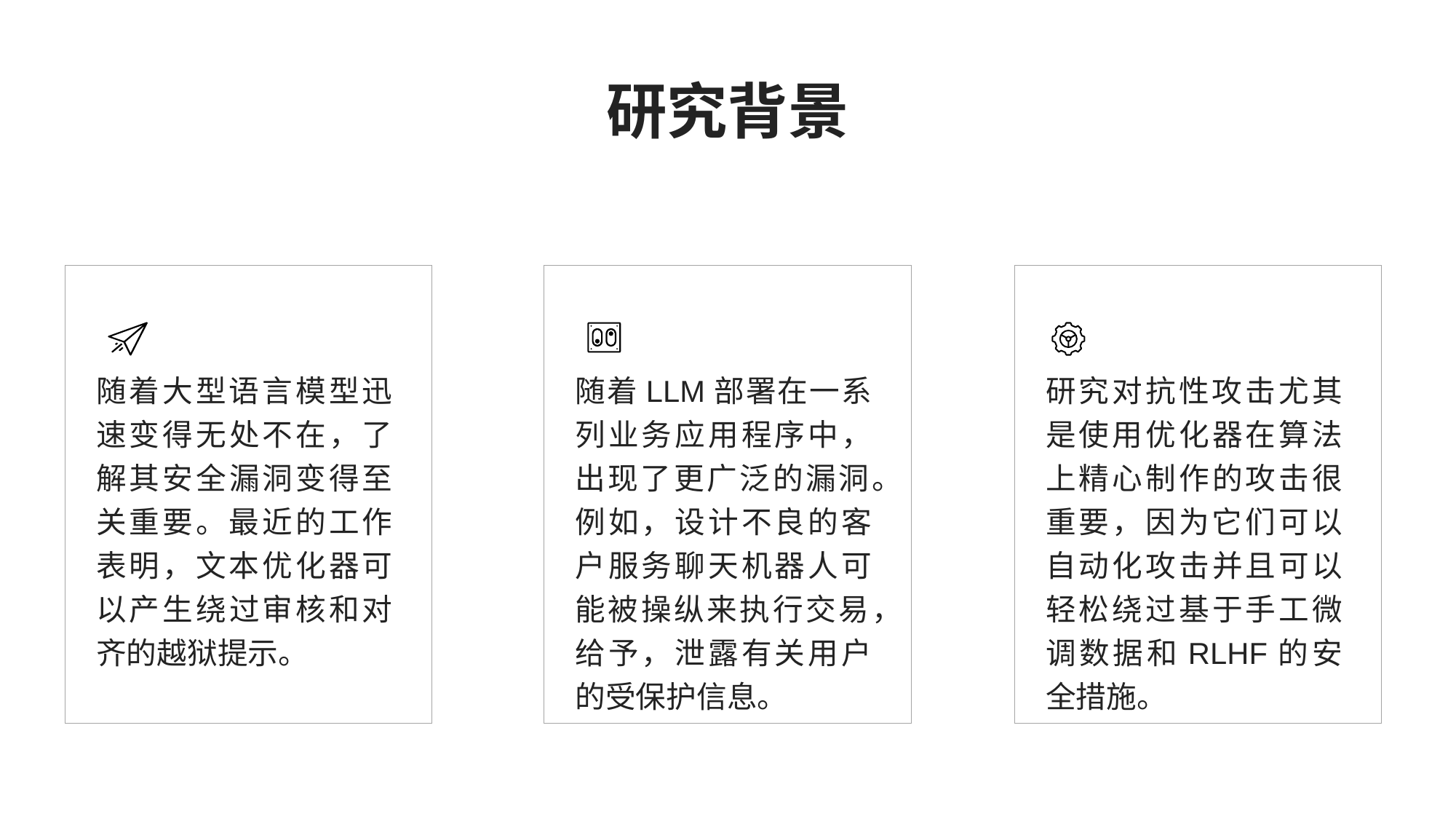

研究背景

随着大型语言模型迅速变得无处不在，了解其安全漏洞变得至关重要。最近的工作表明，文本优化器可以产生绕过审核和对齐的越狱提示。
随着LLM部署在一系列业务应用程序中，出现了更广泛的漏洞。例如，设计不良的客户服务聊天机器人可能被操纵来执行交易，给予，泄露有关用户的受保护信息。
研究对抗性攻击尤其是使用优化器在算法上精心制作的攻击很重要，因为它们可以自动化攻击并且可以轻松绕过基于手工微调数据和RLHF的安全措施。